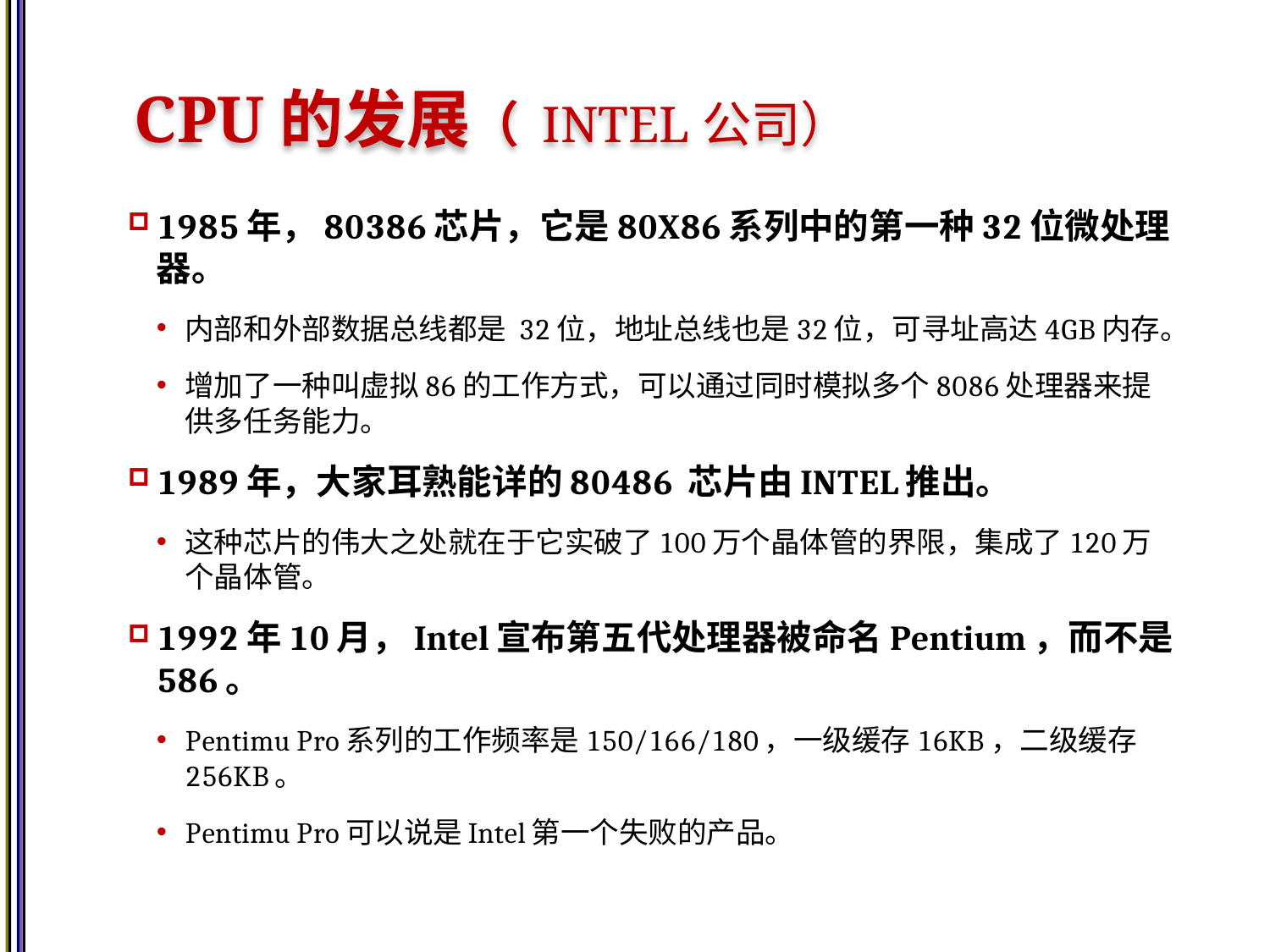

# CPU的发展（ INTEL公司）
1985年，80386芯片，它是80X86系列中的第一种32位微处理器。
内部和外部数据总线都是 32位，地址总线也是32位，可寻址高达4GB内存。
增加了一种叫虚拟86的工作方式，可以通过同时模拟多个8086处理器来提供多任务能力。
1989年，大家耳熟能详的80486 芯片由INTEL推出。
这种芯片的伟大之处就在于它实破了100万个晶体管的界限，集成了120万个晶体管。
1992年10月，Intel宣布第五代处理器被命名Pentium，而不是586。
Pentimu Pro系列的工作频率是150/166/180，一级缓存16KB，二级缓存256KB。
Pentimu Pro可以说是Intel第一个失败的产品。
8